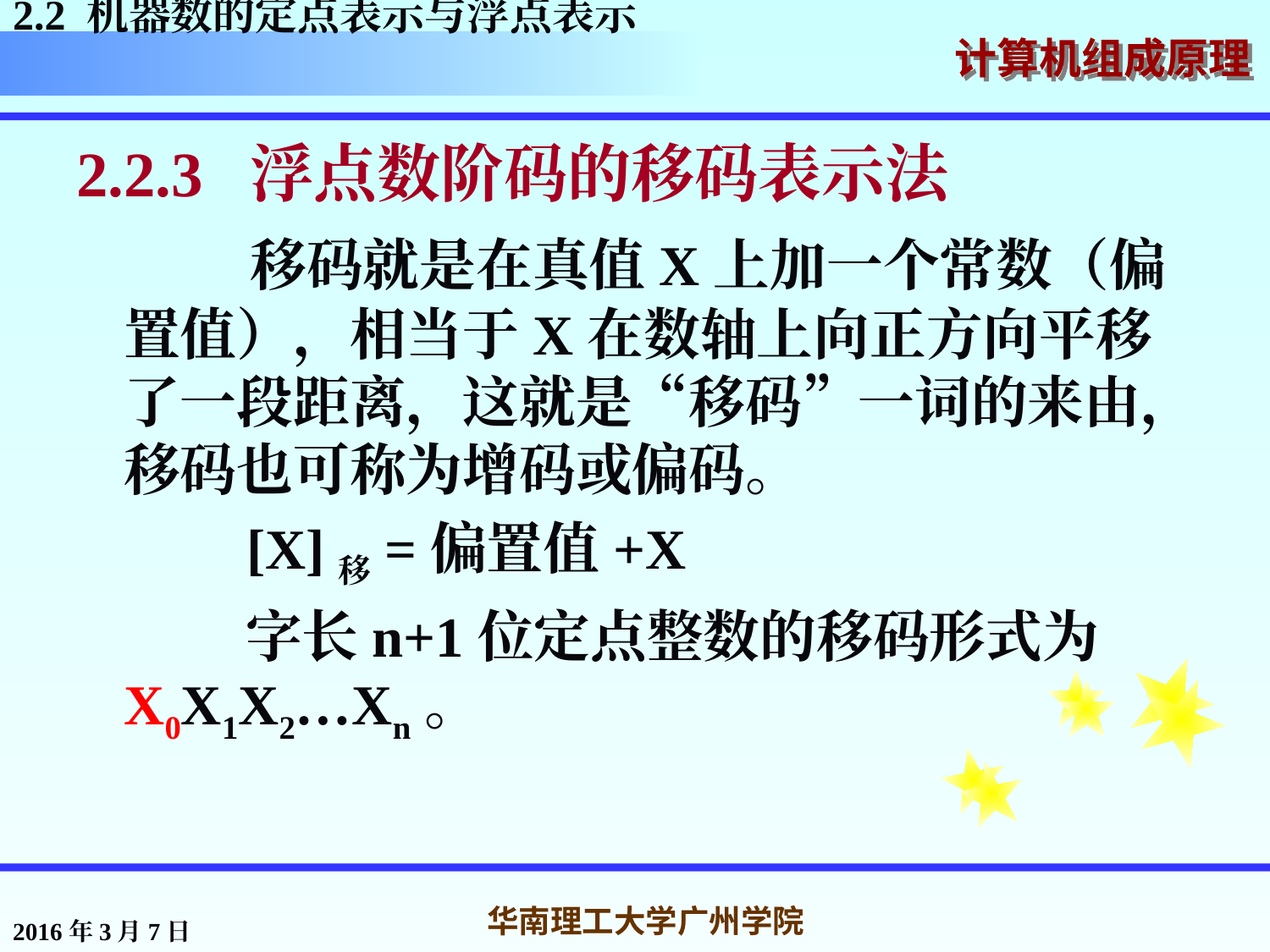

2.2 机器数的定点表示与浮点表示
2.2.3  浮点数阶码的移码表示法
          移码就是在真值X上加一个常数（偏置值），相当于X在数轴上向正方向平移了一段距离，这就是“移码”一词的来由，移码也可称为增码或偏码。
            [X]移=偏置值+X
           字长n+1位定点整数的移码形式为X0X1X2…Xn。
2016年3月7日
华南理工大学广州学院